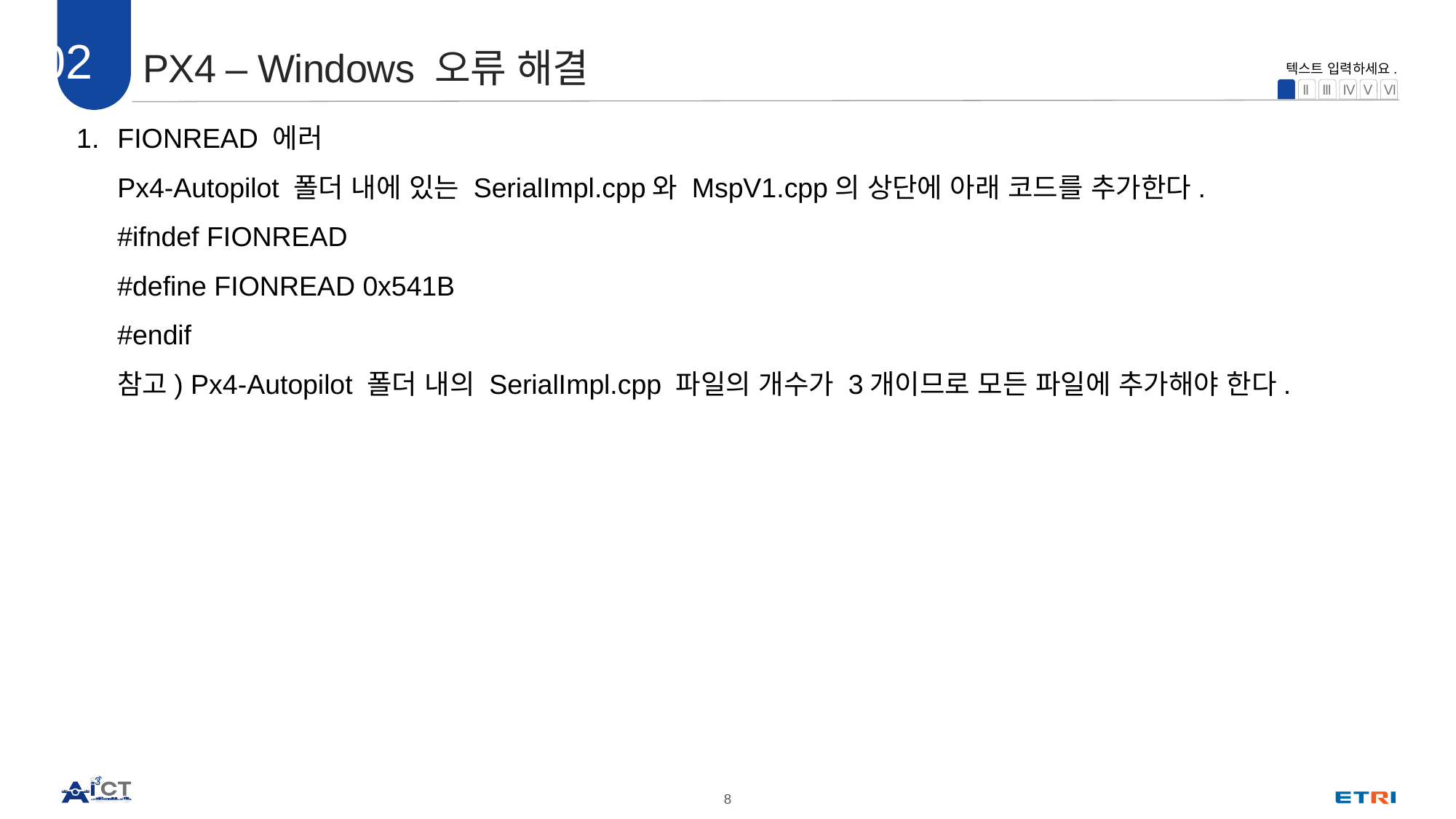

02
PX4 – Windows 오류 해결
FIONREAD 에러
Px4-Autopilot 폴더 내에 있는 SerialImpl.cpp와 MspV1.cpp의 상단에 아래 코드를 추가한다.
#ifndef FIONREAD
#define FIONREAD 0x541B
#endif
참고) Px4-Autopilot 폴더 내의 SerialImpl.cpp 파일의 개수가 3개이므로 모든 파일에 추가해야 한다.